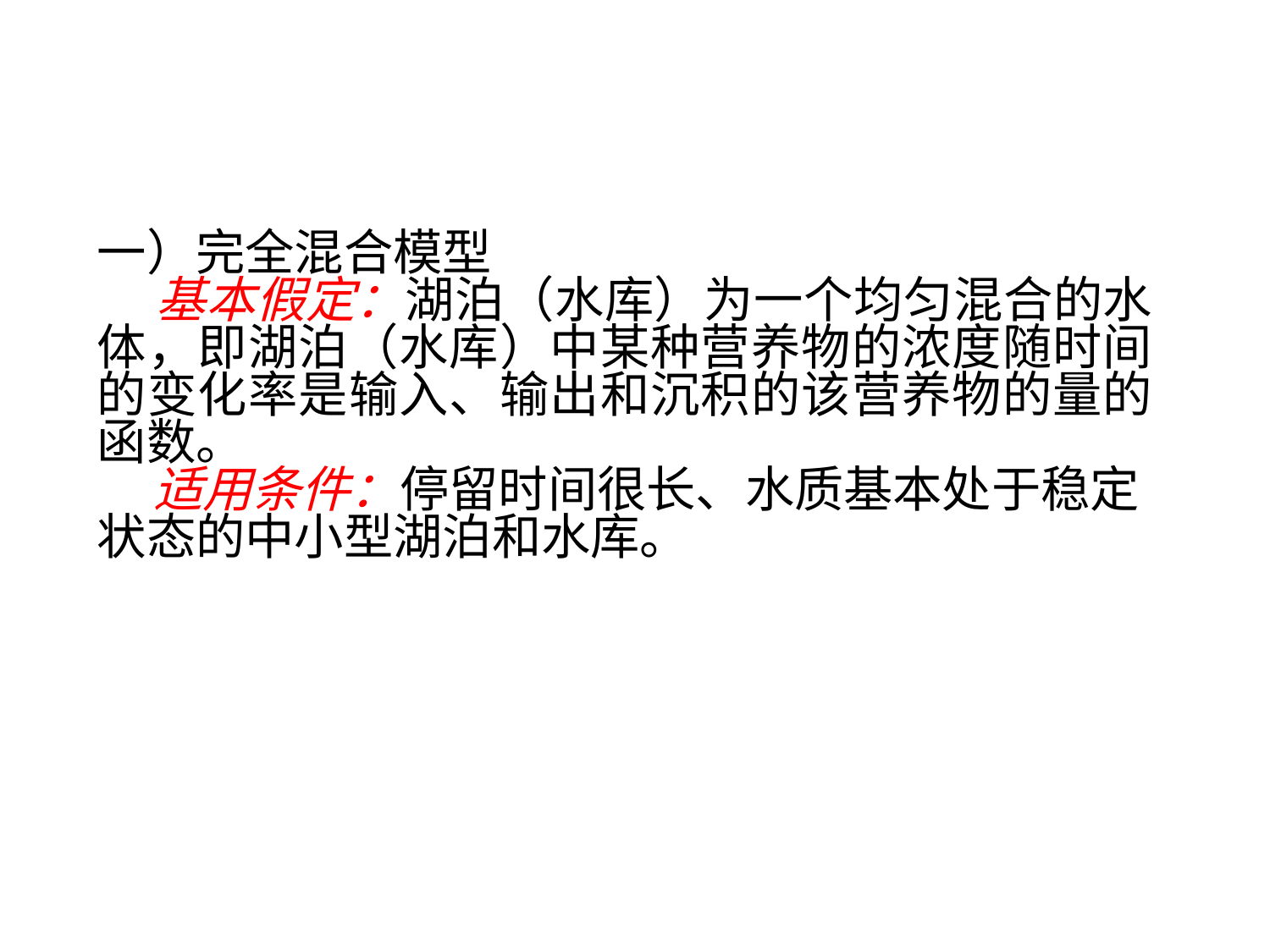

#
一）完全混合模型
    基本假定：湖泊（水库）为一个均匀混合的水体，即湖泊（水库）中某种营养物的浓度随时间的变化率是输入、输出和沉积的该营养物的量的函数。
    适用条件：停留时间很长、水质基本处于稳定状态的中小型湖泊和水库。